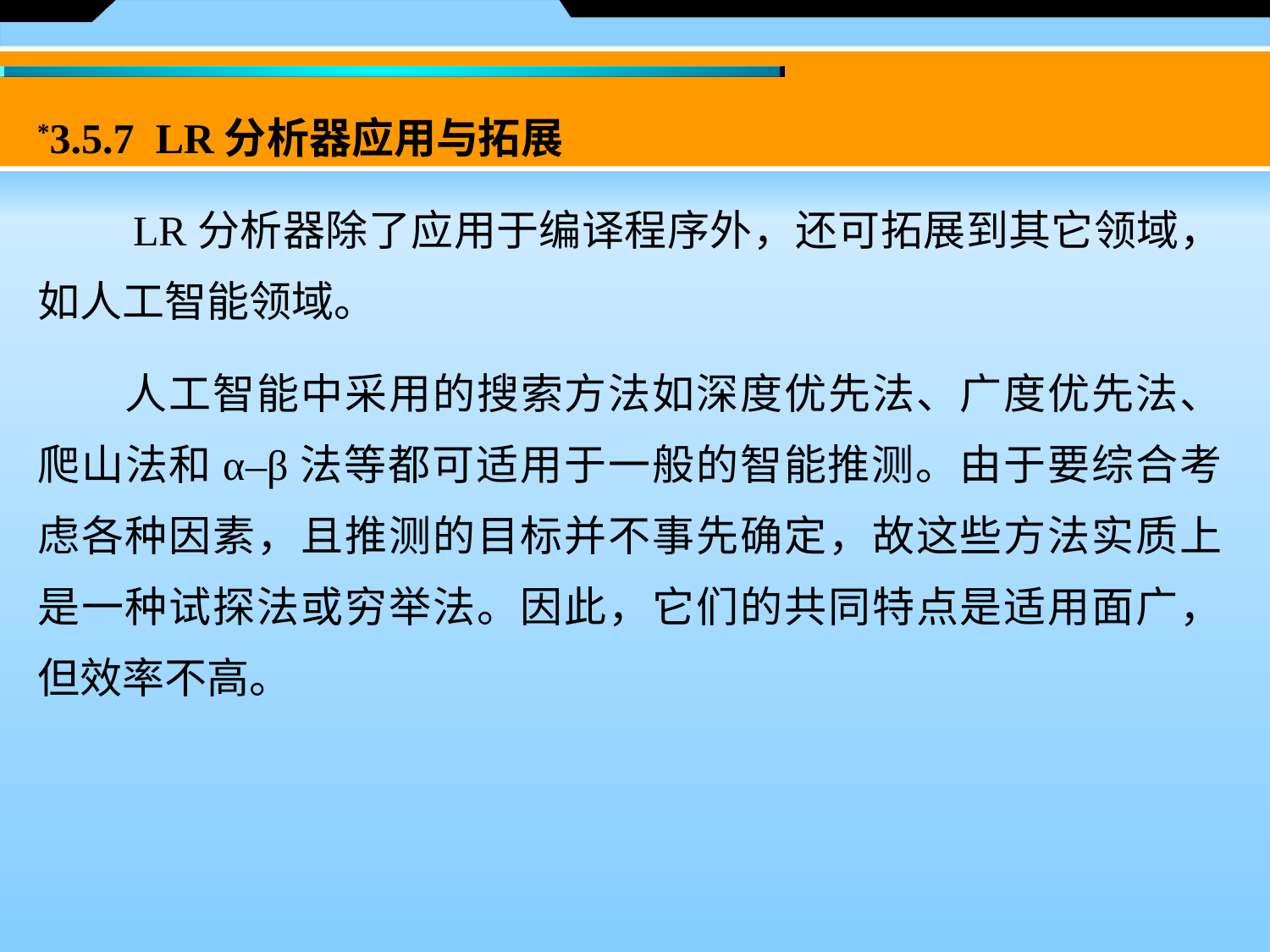

*3.5.7  LR分析器应用与拓展
　　LR分析器除了应用于编译程序外，还可拓展到其它领域，如人工智能领域。
　　人工智能中采用的搜索方法如深度优先法、广度优先法、爬山法和α–β法等都可适用于一般的智能推测。由于要综合考虑各种因素，且推测的目标并不事先确定，故这些方法实质上是一种试探法或穷举法。因此，它们的共同特点是适用面广，但效率不高。